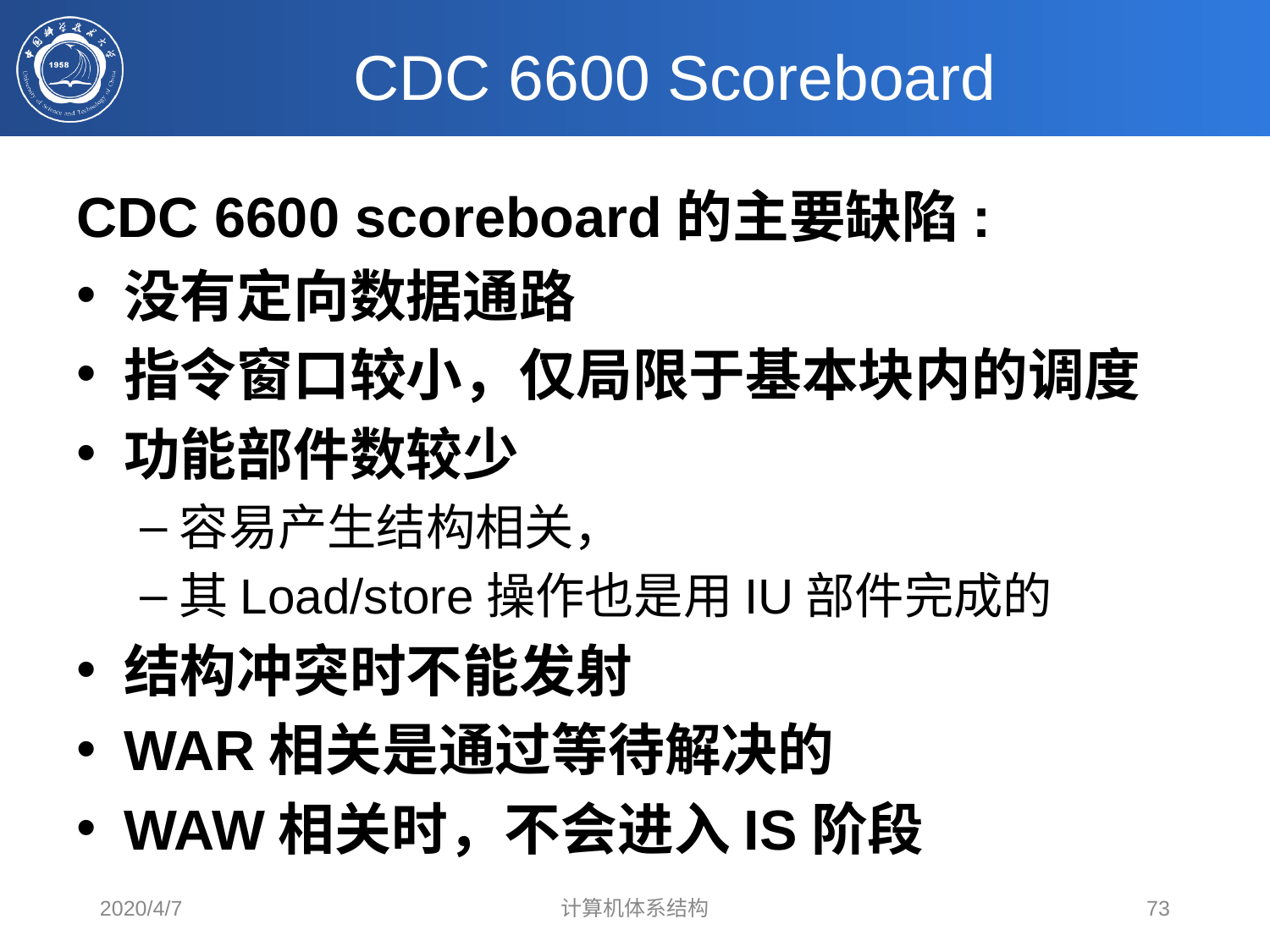

# CDC 6600 Scoreboard
CDC 6600 scoreboard的主要缺陷:
没有定向数据通路
指令窗口较小，仅局限于基本块内的调度
功能部件数较少
容易产生结构相关，
其Load/store操作也是用IU部件完成的
结构冲突时不能发射
WAR相关是通过等待解决的
WAW相关时，不会进入IS阶段

2020/4/7
计算机体系结构
73